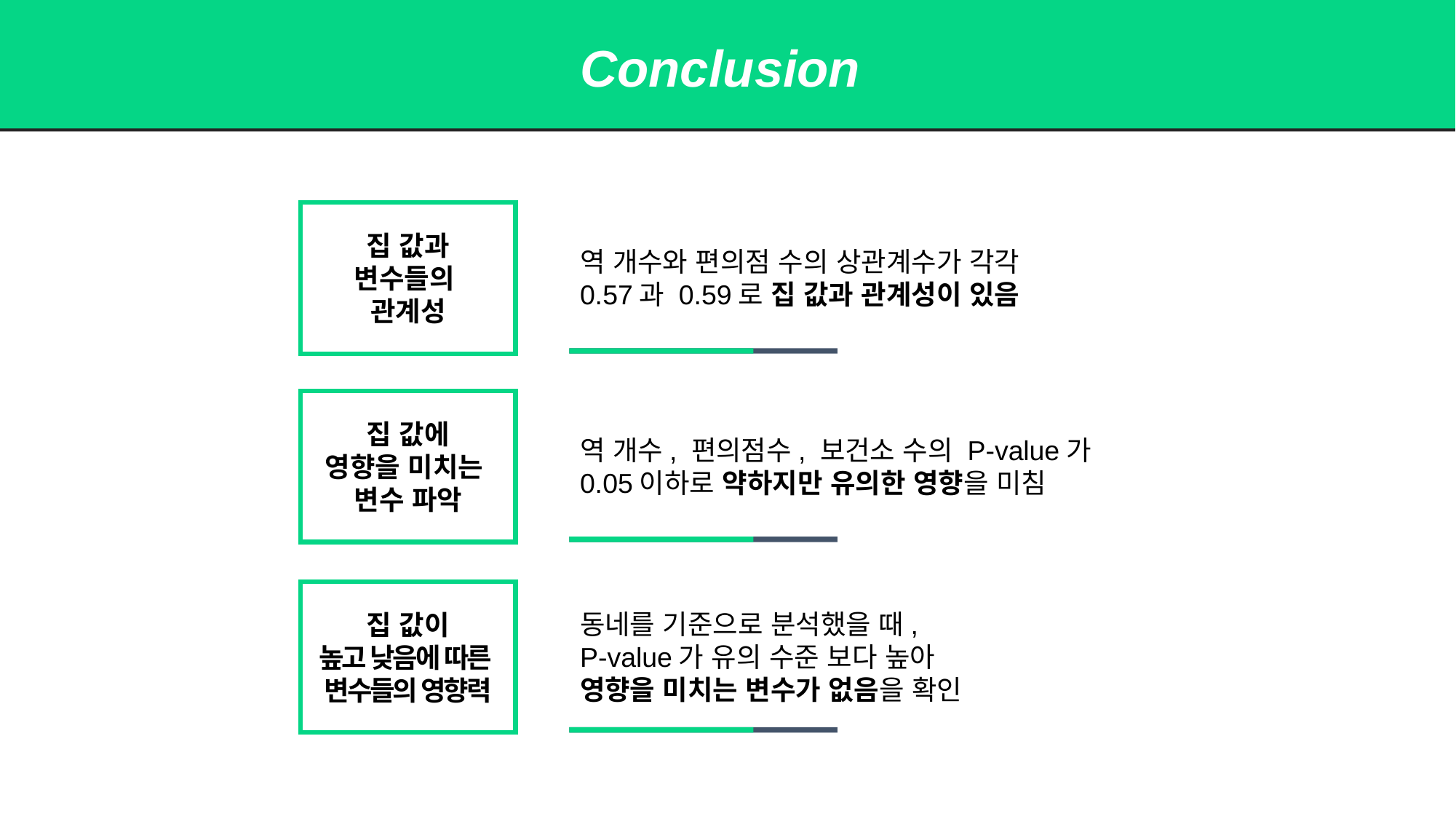

Conclusion
집 값과
변수들의
관계성
역 개수와 편의점 수의 상관계수가 각각
0.57과 0.59로 집 값과 관계성이 있음

집 값에
영향을 미치는
변수 파악
역 개수, 편의점수, 보건소 수의 P-value가
0.05이하로 약하지만 유의한 영향을 미침

집 값이
높고 낮음에 따른
변수들의 영향력
동네를 기준으로 분석했을 때,
P-value가 유의 수준 보다 높아
영향을 미치는 변수가 없음을 확인